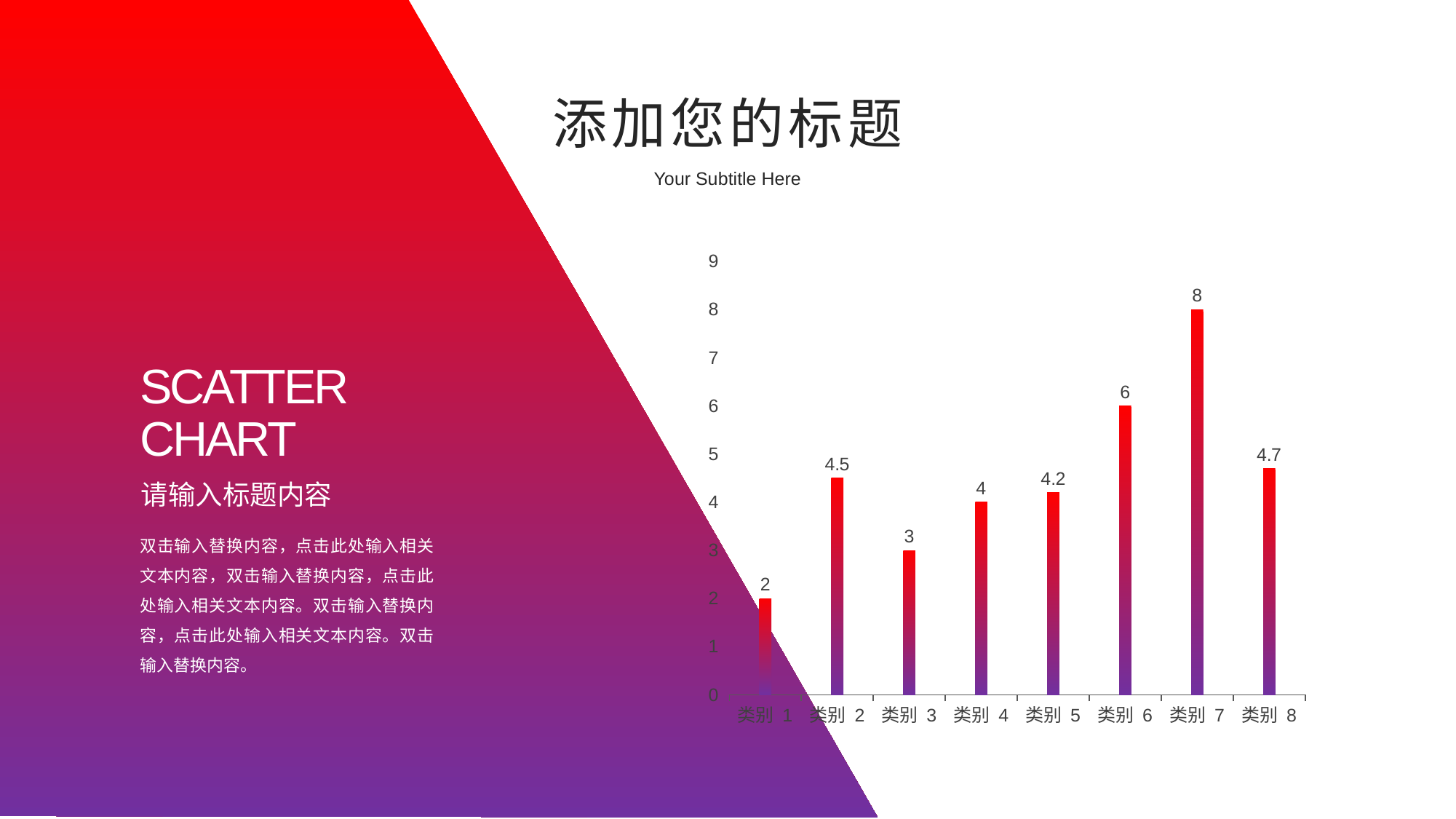

添加您的标题
Your Subtitle Here

### Chart

| Category | 系列 1 |
|---|---|
| 类别 1 | 2.0 |
| 类别 2 | 4.5 |
| 类别 3 | 3.0 |
| 类别 4 | 4.0 |
| 类别 5 | 4.2 |
| 类别 6 | 6.0 |
| 类别 7 | 8.0 |
| 类别 8 | 4.7 |
SCATTER
CHART
请输入标题内容
双击输入替换内容，点击此处输入相关文本内容，双击输入替换内容，点击此处输入相关文本内容。双击输入替换内容，点击此处输入相关文本内容。双击输入替换内容。